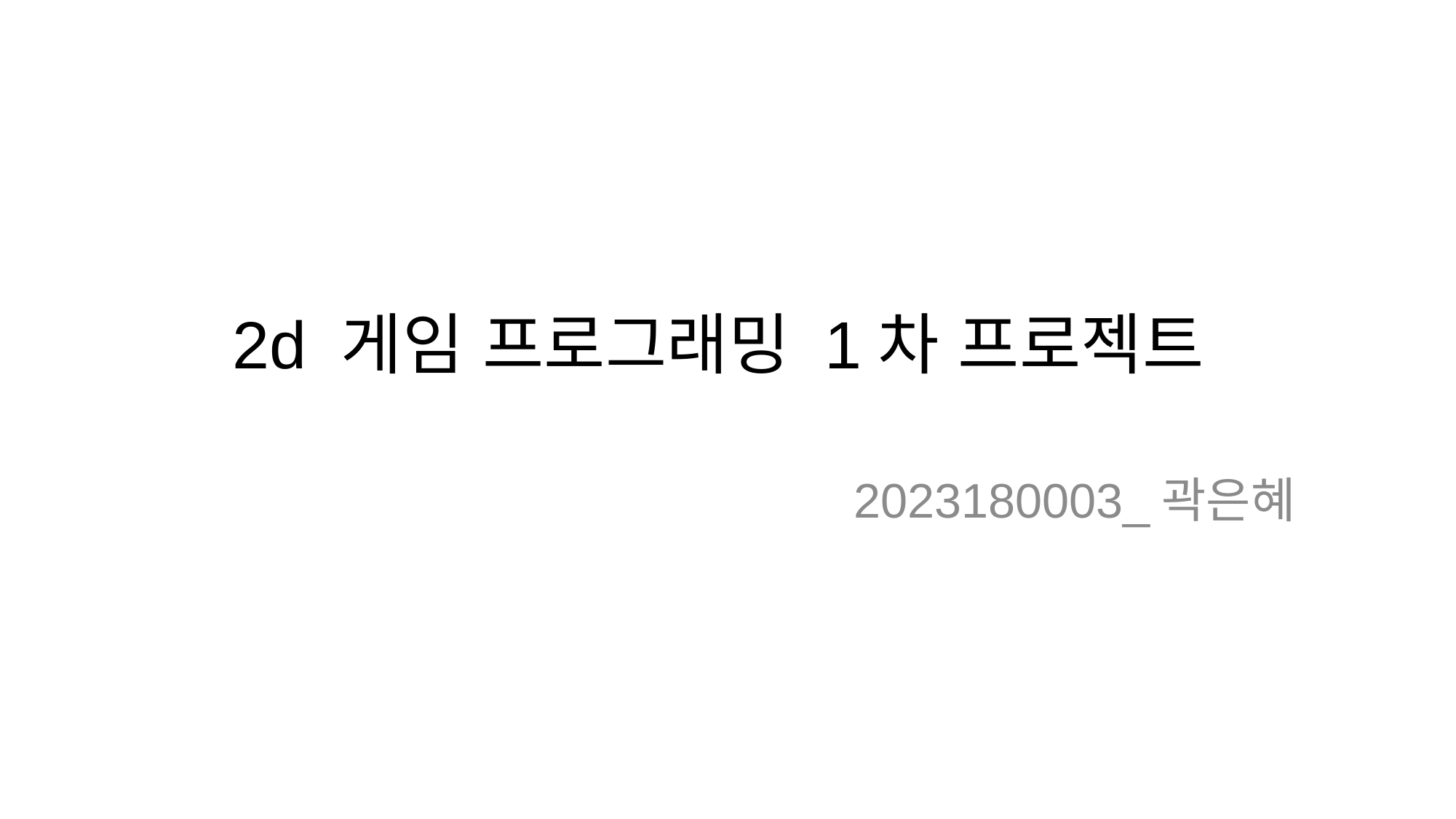

# 2d 게임 프로그래밍 1차 프로젝트
2023180003_곽은혜